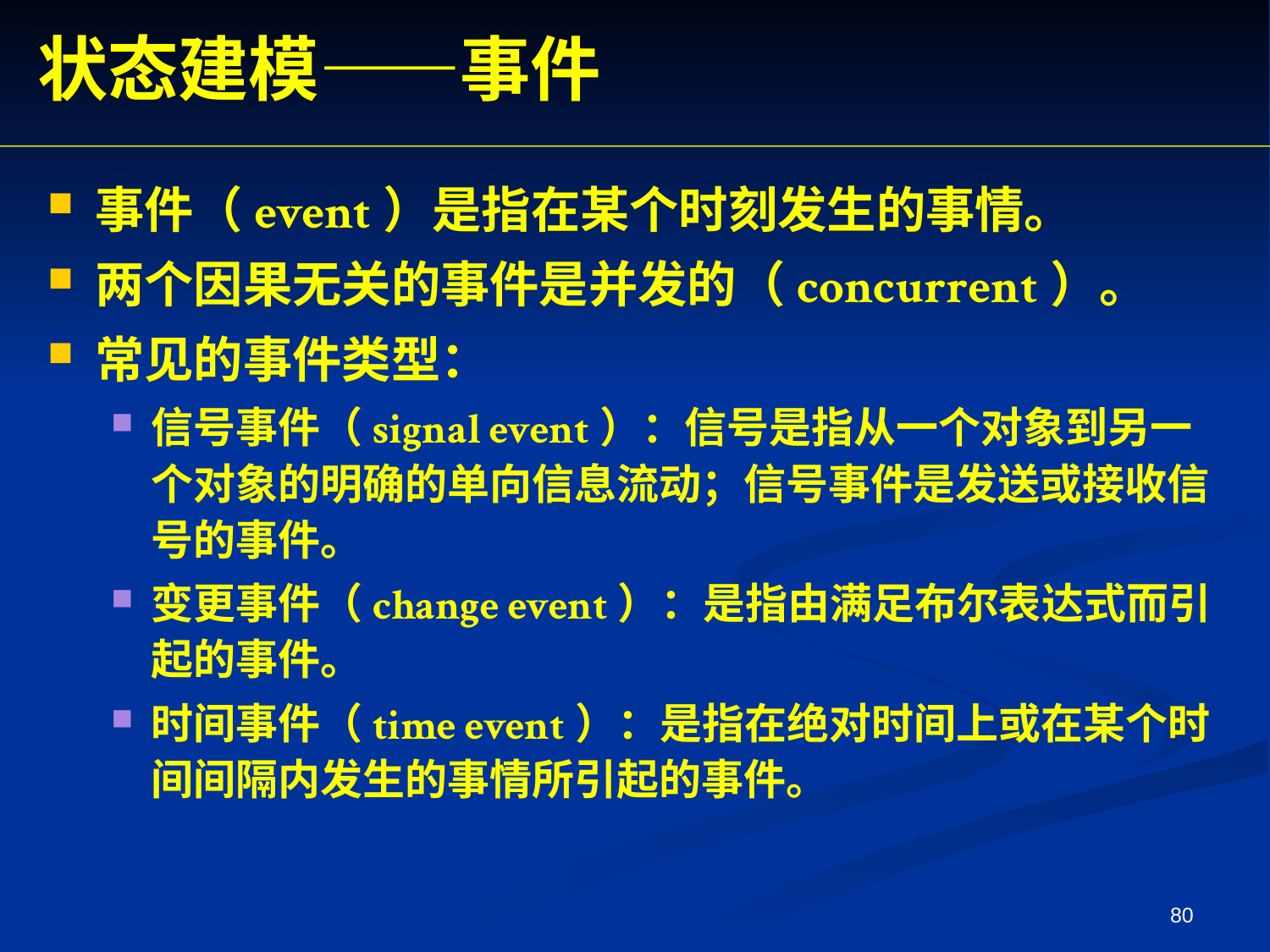

状态建模——事件

事件（event）是指在某个时刻发生的事情。
两个因果无关的事件是并发的（concurrent）。
常见的事件类型：
信号事件（signal event）：信号是指从一个对象到另一个对象的明确的单向信息流动；信号事件是发送或接收信号的事件。
变更事件（change event）：是指由满足布尔表达式而引起的事件。
时间事件（time event）：是指在绝对时间上或在某个时间间隔内发生的事情所引起的事件。
80